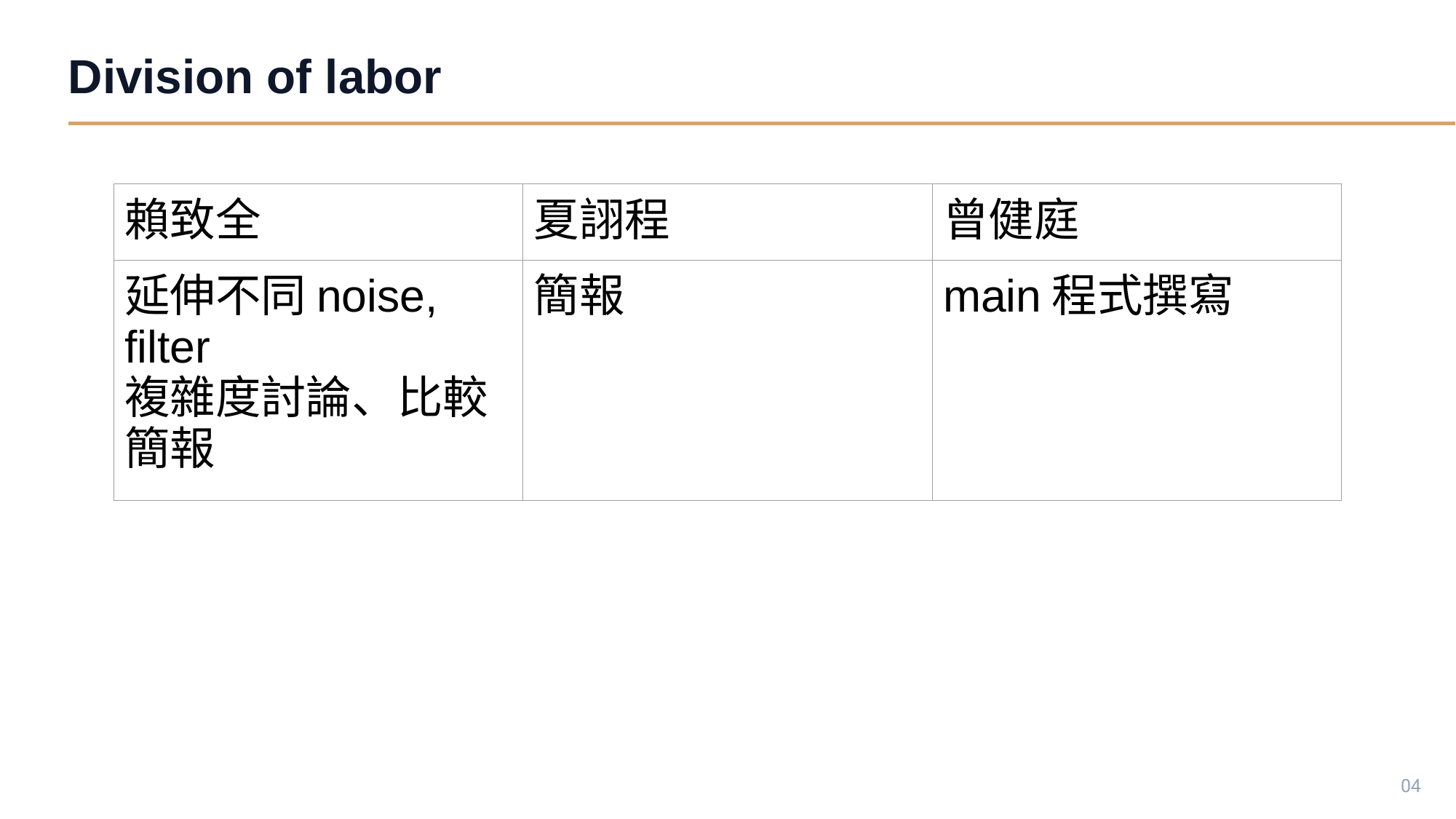

Division of labor

| 賴致全 | 夏詡程 | 曾健庭 |
| --- | --- | --- |
| 延伸不同noise, filter 複雜度討論、比較 簡報 | 簡報 | main程式撰寫 |
04